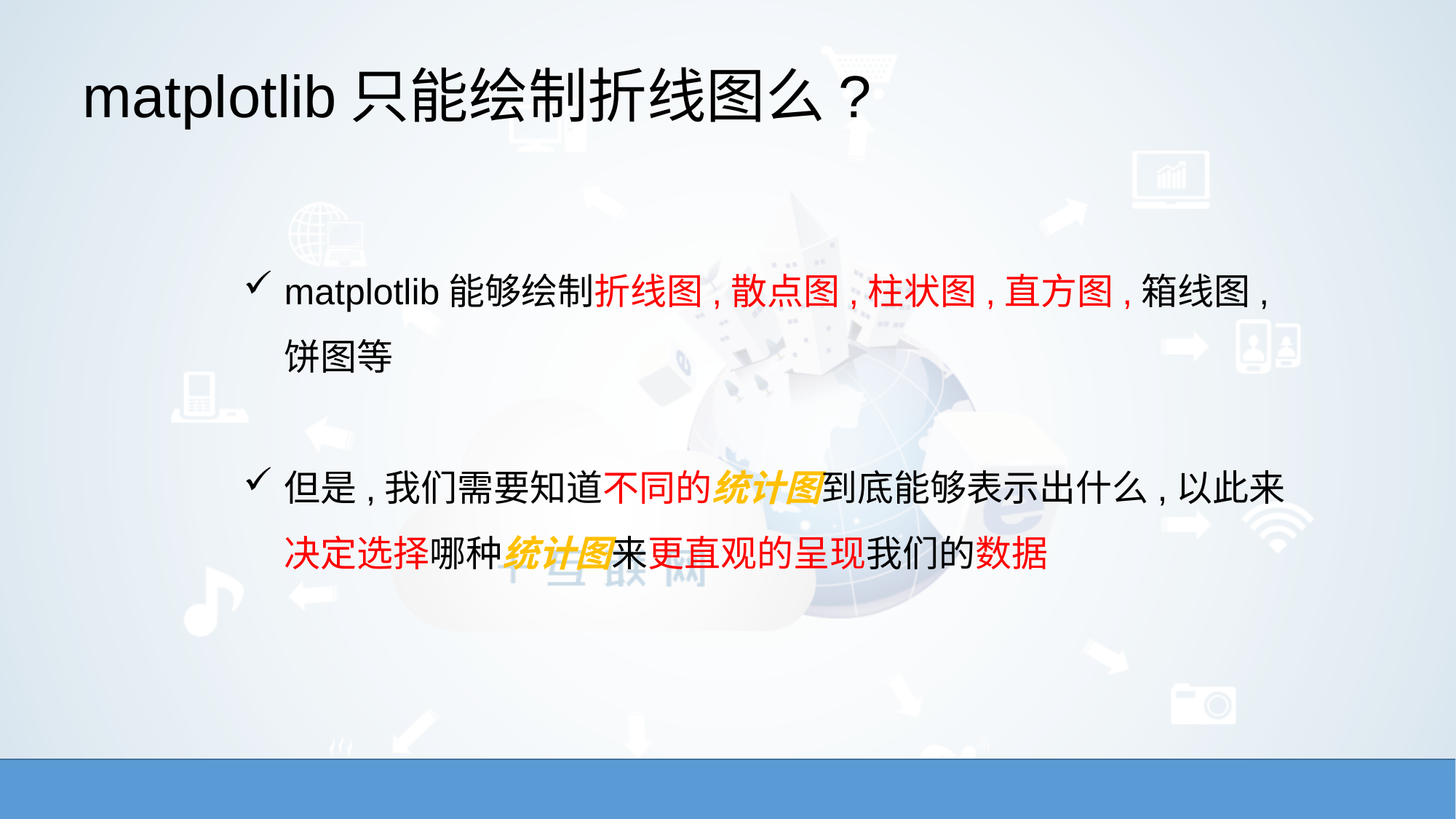

# matplotlib只能绘制折线图么?
matplotlib能够绘制折线图,散点图,柱状图,直方图,箱线图,饼图等

但是,我们需要知道不同的统计图到底能够表示出什么,以此来决定选择哪种统计图来更直观的呈现我们的数据